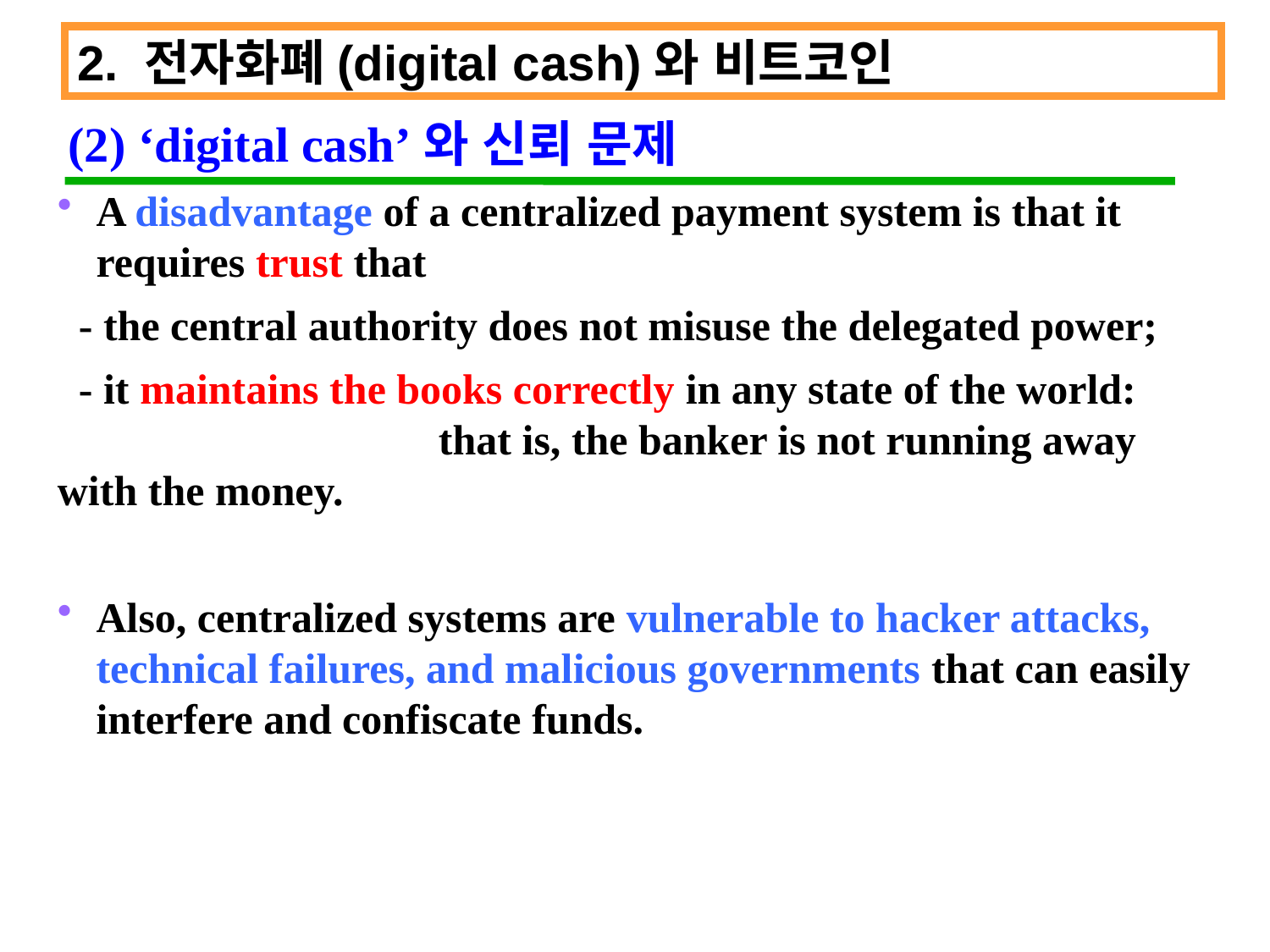

2. 전자화폐(digital cash)와 비트코인
 (2) ‘digital cash’와 신뢰 문제
A disadvantage of a centralized payment system is that it requires trust that
  - the central authority does not misuse the delegated power;
  - it maintains the books correctly in any state of the world:     				that is, the banker is not running away with the money.

Also, centralized systems are vulnerable to hacker attacks, technical failures, and malicious governments that can easily interfere and confiscate funds.